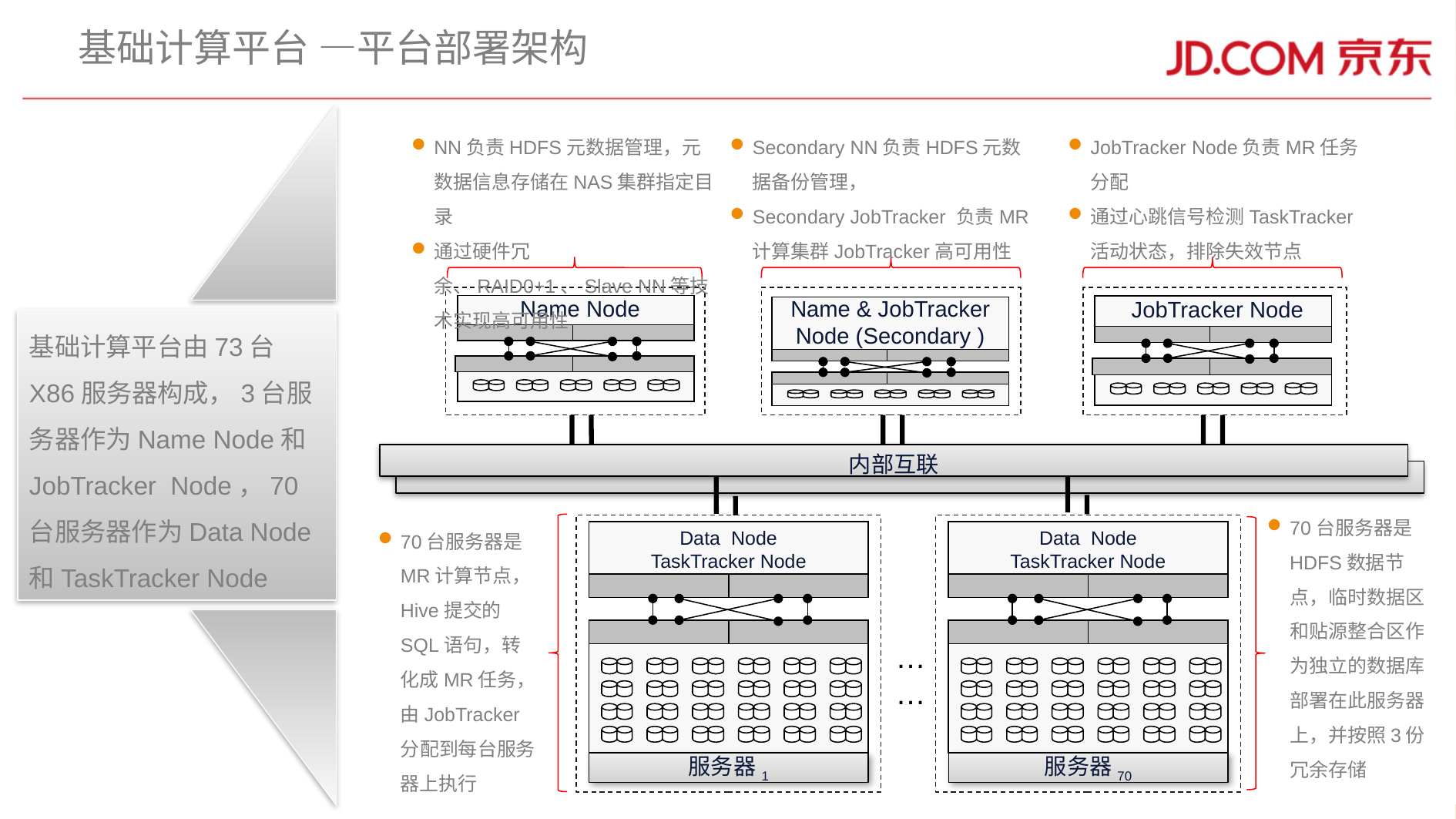

# 基础计算平台 —平台部署架构

NN负责HDFS元数据管理，元数据信息存储在NAS集群指定目录
通过硬件冗余、RAID0+1、Slave NN等技术实现高可用性
Secondary NN负责HDFS元数据备份管理，
Secondary JobTracker 负责MR计算集群JobTracker高可用性
JobTracker Node负责MR任务分配
通过心跳信号检测TaskTracker活动状态，排除失效节点

Name Node

Name & JobTracker Node (Secondary )

JobTracker Node

基础计算平台由73台X86服务器构成，3台服务器作为Name Node和JobTracker  Node，70台服务器作为Data Node和TaskTracker Node

内部互联

70台服务器是HDFS数据节点，临时数据区和贴源整合区作为独立的数据库部署在此服务器上，并按照3份冗余存储
70台服务器是MR计算节点，Hive提交的SQL语句，转化成MR任务，由JobTracker分配到每台服务器上执行

Data  Node
TaskTracker Node

服务器1

Data  Node
TaskTracker Node

服务器70

……